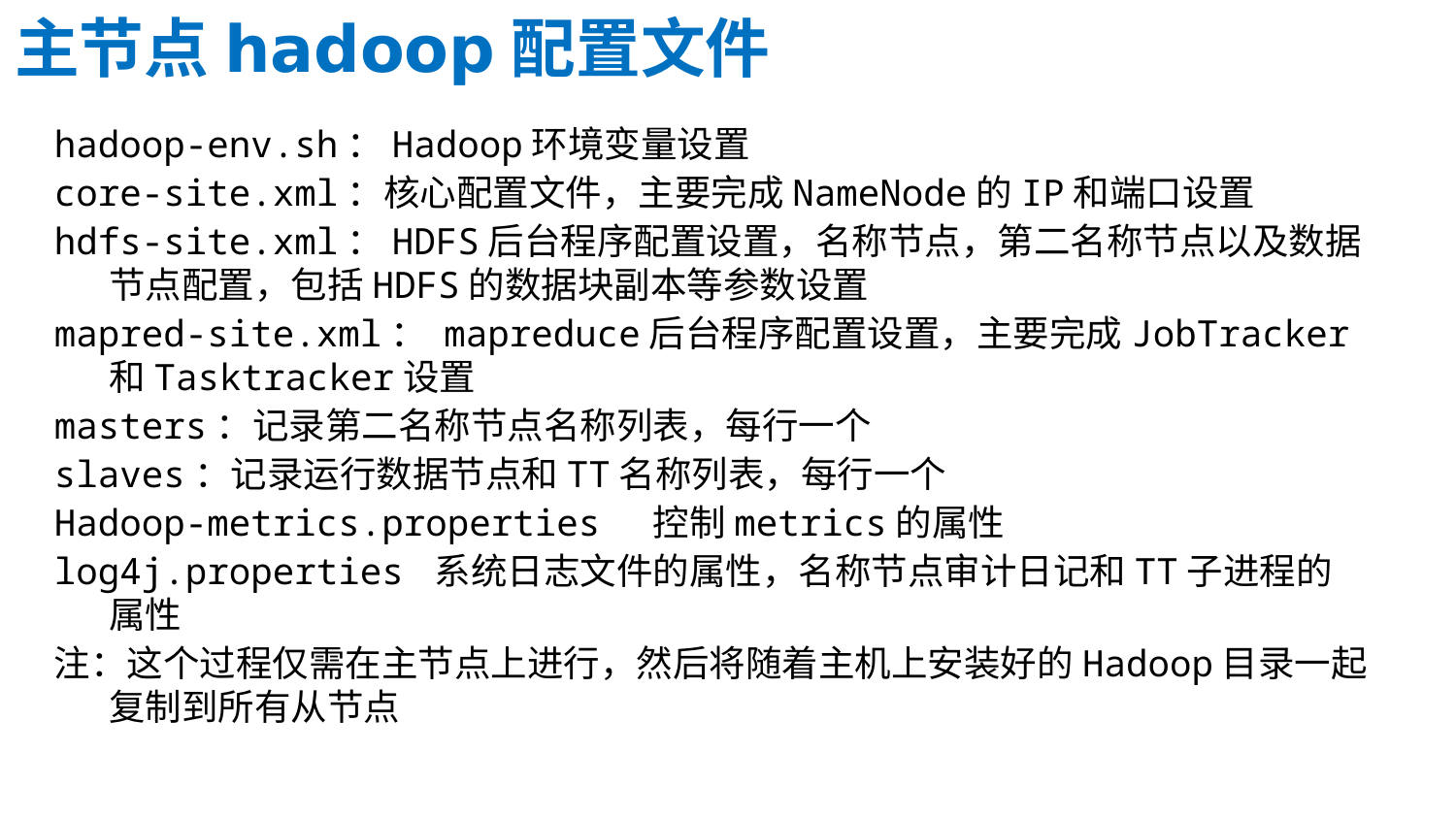

主节点hadoop配置文件
hadoop-env.sh：Hadoop环境变量设置
core-site.xml：核心配置文件，主要完成NameNode的IP和端口设置
hdfs-site.xml：HDFS后台程序配置设置，名称节点，第二名称节点以及数据节点配置，包括HDFS的数据块副本等参数设置
mapred-site.xml： mapreduce后台程序配置设置，主要完成JobTracker和Tasktracker设置
masters：记录第二名称节点名称列表，每行一个
slaves：记录运行数据节点和TT名称列表，每行一个
Hadoop-metrics.properties  控制metrics的属性
log4j.properties 系统日志文件的属性，名称节点审计日记和TT子进程的属性
注：这个过程仅需在主节点上进行，然后将随着主机上安装好的Hadoop目录一起复制到所有从节点